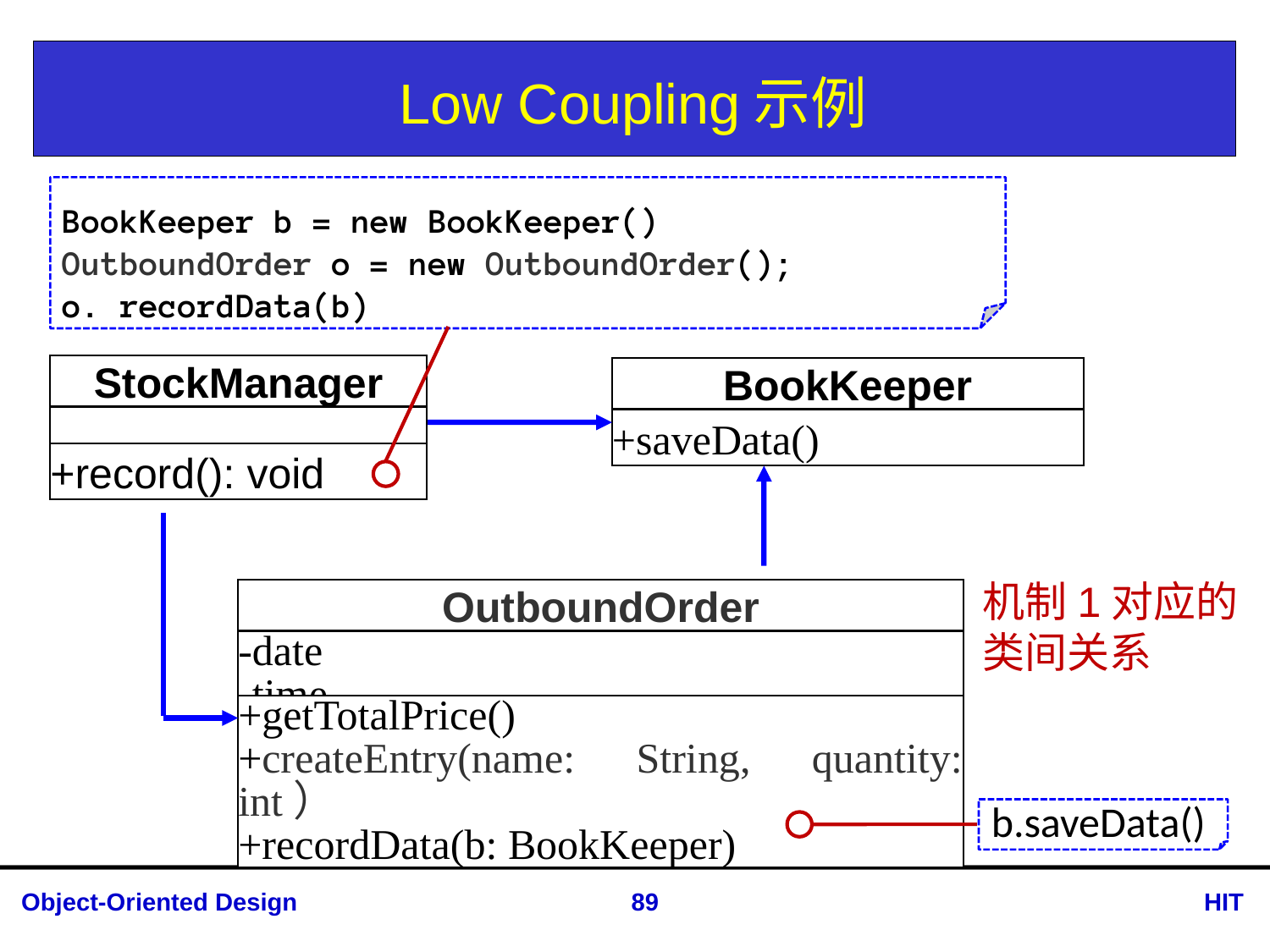

# Low Coupling示例

BookKeeper b = new BookKeeper()
OutboundOrder o = new OutboundOrder();
o. recordData(b)
StockManager
BookKeeper

+saveData()

+record(): void

机制1对应的
类间关系
OutboundOrder
-date
-time
+getTotalPrice()
+createEntry(name: String, quantity: int）
+recordData(b: BookKeeper)

b.saveData()